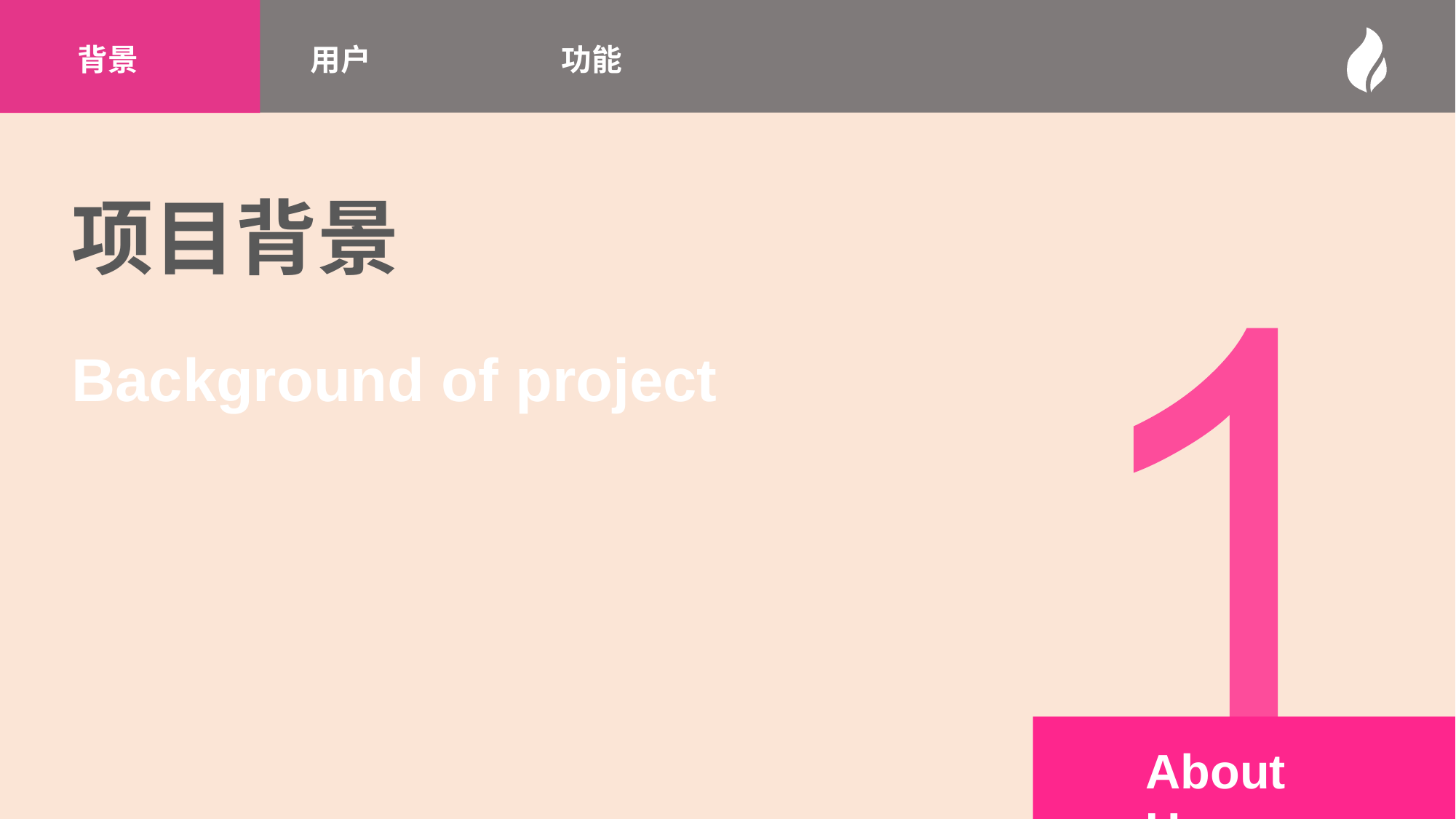

背景
用户
功能
项目背景
Background of project

About Us